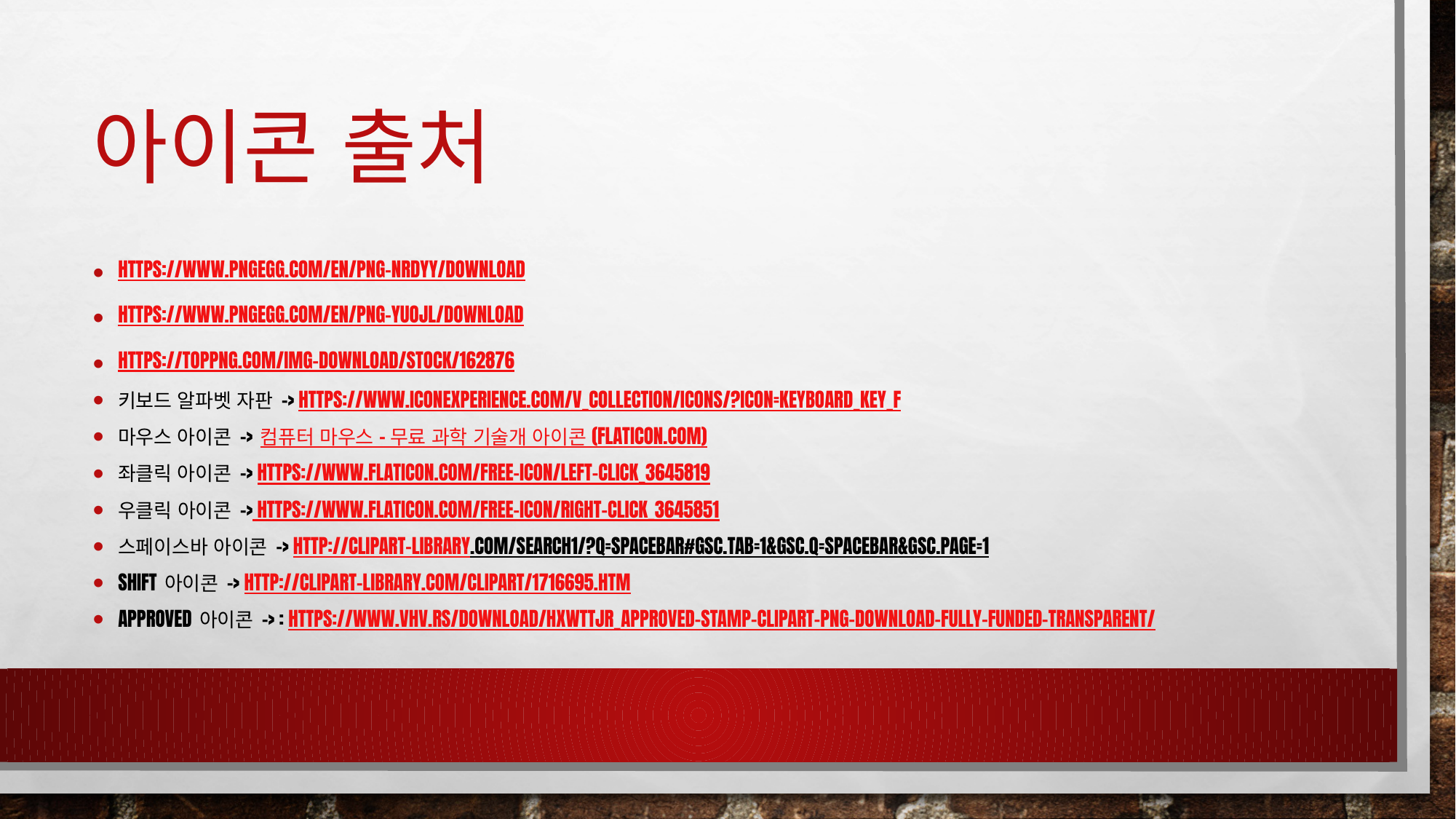

# 아이콘 출처
https://www.pngegg.com/en/png-nrdyy/download
https://www.pngegg.com/en/png-yuojl/download
https://toppng.com/img-download/stock/162876
키보드 알파벳 자판 -> https://www.iconexperience.com/v_collection/icons/?icon=keyboard_key_f
마우스 아이콘 -> 컴퓨터 마우스 - 무료 과학 기술개 아이콘 (flaticon.com)
좌클릭 아이콘 -> https://www.flaticon.com/free-icon/left-click_3645819
우클릭 아이콘 -> https://www.flaticon.com/free-icon/right-click_3645851
스페이스바 아이콘 -> http://clipart-library.com/search1/?q=spacebar#gsc.tab=1&gsc.q=spacebar&gsc.page=1
shift 아이콘 -> http://clipart-library.com/clipart/1716695.htm
APPROVED 아이콘 -> : https://www.vhv.rs/download/hxwTTJR_approved-stamp-clipart-png-download-fully-funded-transparent/